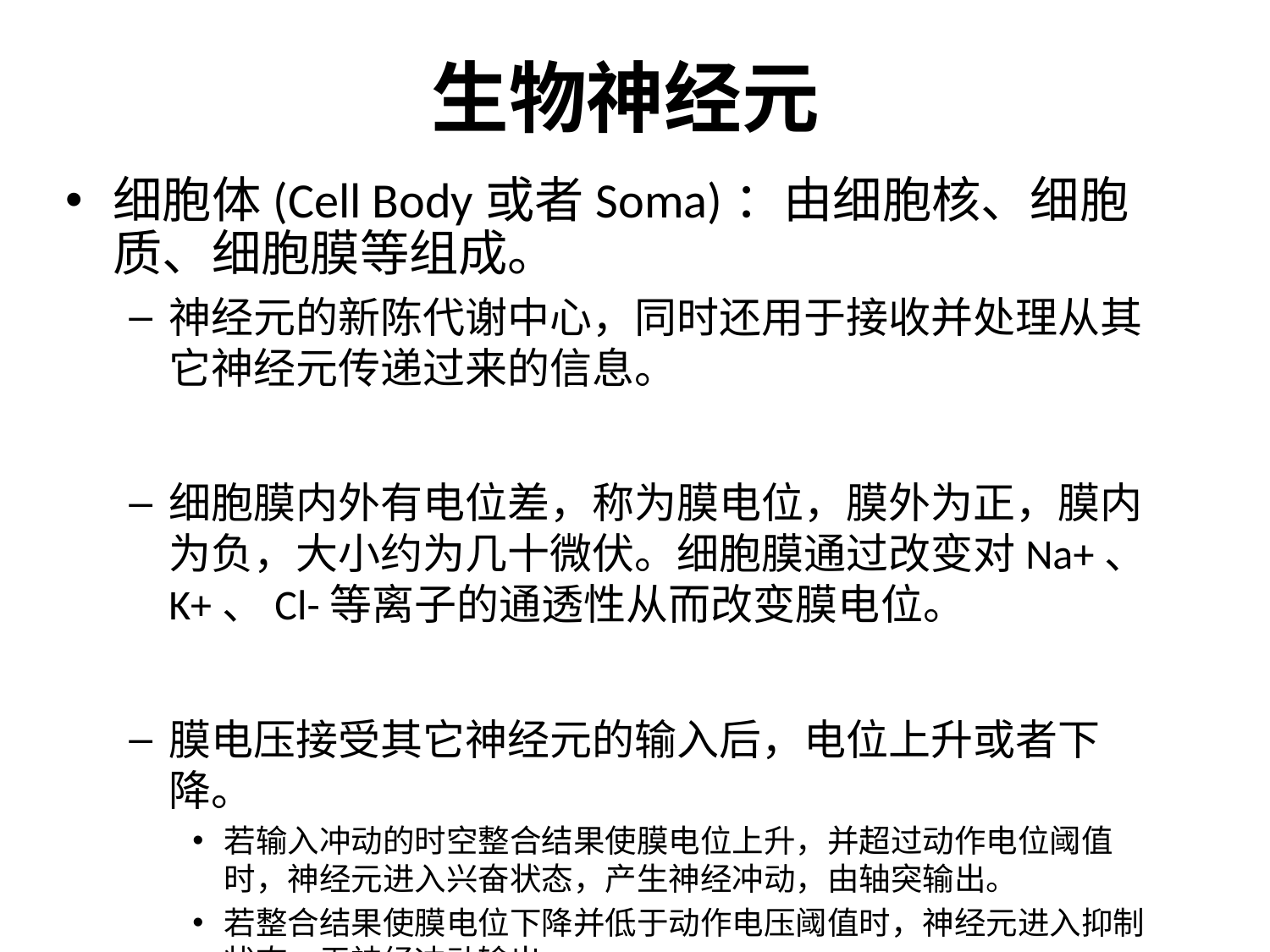

# 生物神经元
细胞体(Cell Body或者Soma)：由细胞核、细胞质、细胞膜等组成。
神经元的新陈代谢中心，同时还用于接收并处理从其它神经元传递过来的信息。

细胞膜内外有电位差，称为膜电位，膜外为正，膜内为负，大小约为几十微伏。细胞膜通过改变对Na+、K+、Cl-等离子的通透性从而改变膜电位。

膜电压接受其它神经元的输入后，电位上升或者下降。
若输入冲动的时空整合结果使膜电位上升，并超过动作电位阈值时，神经元进入兴奋状态，产生神经冲动，由轴突输出。
若整合结果使膜电位下降并低于动作电压阈值时，神经元进入抑制状态，无神经冲动输出。